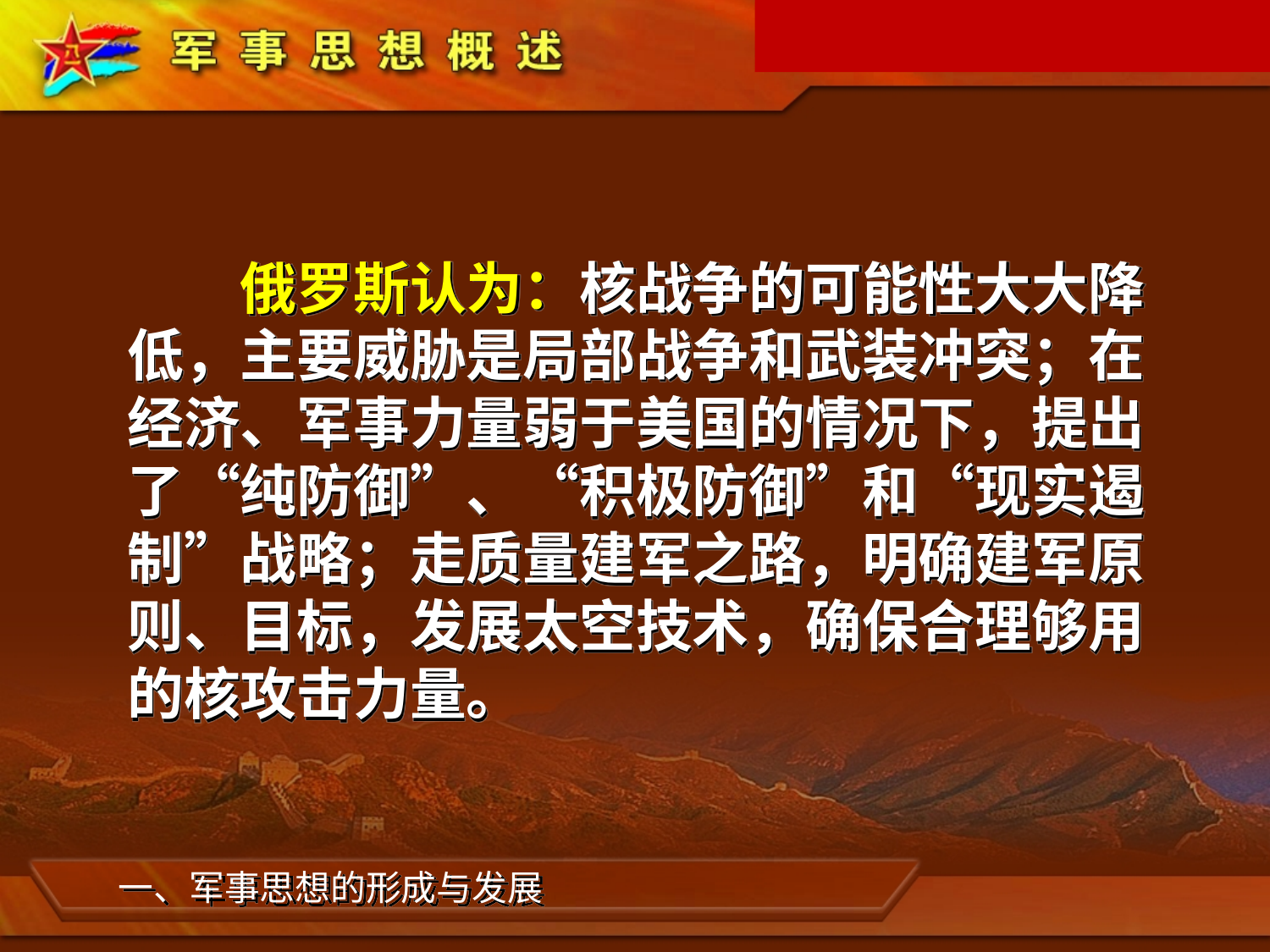

俄罗斯认为：核战争的可能性大大降低，主要威胁是局部战争和武装冲突；在经济、军事力量弱于美国的情况下，提出了“纯防御”、“积极防御”和“现实遏制”战略；走质量建军之路，明确建军原则、目标，发展太空技术，确保合理够用的核攻击力量。
一、军事思想的形成与发展